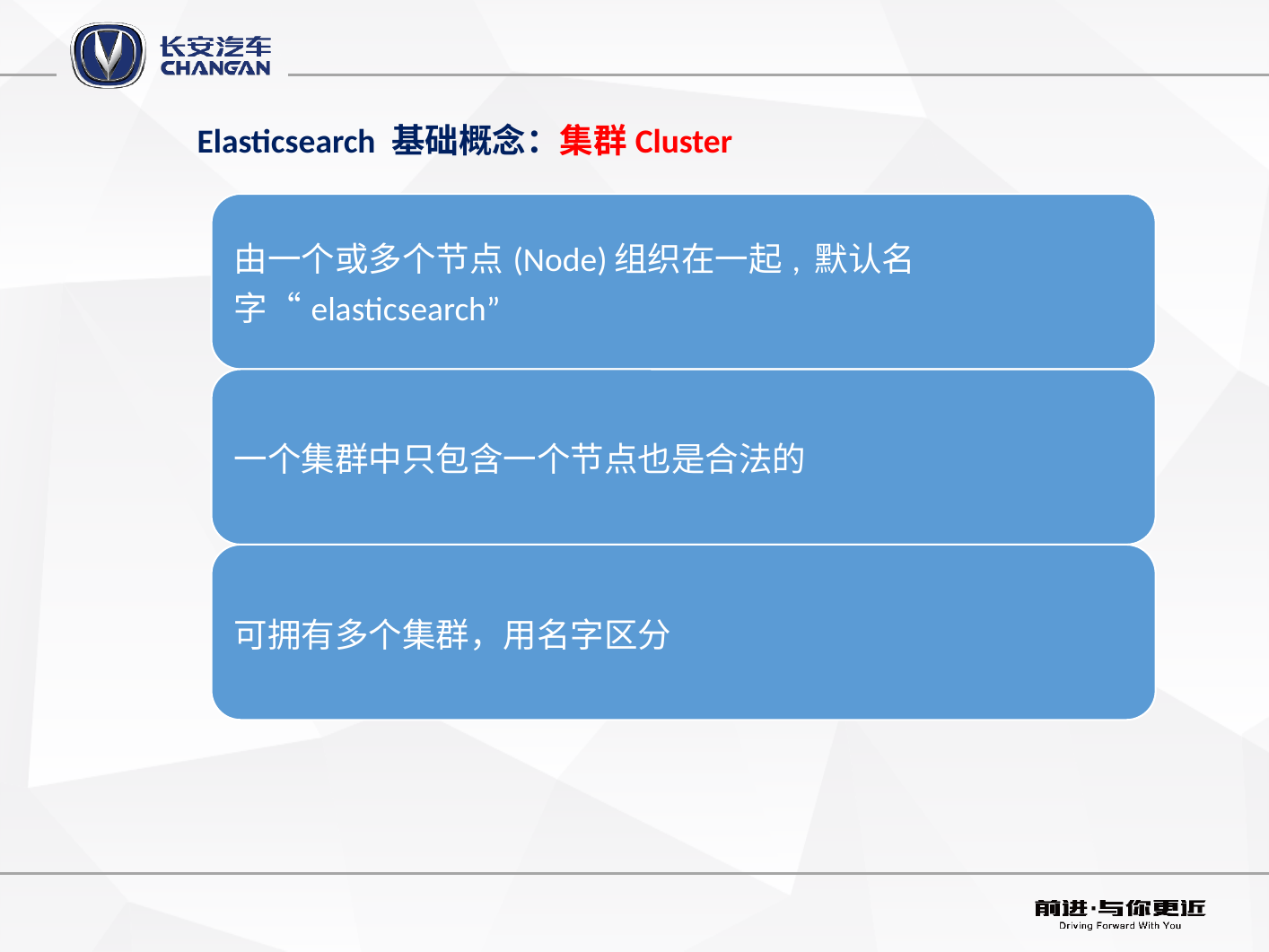

Elasticsearch 基础概念：集群Cluster
由一个或多个节点(Node)组织在一起, 默认名字“elasticsearch”
一个集群中只包含一个节点也是合法的
可拥有多个集群，用名字区分